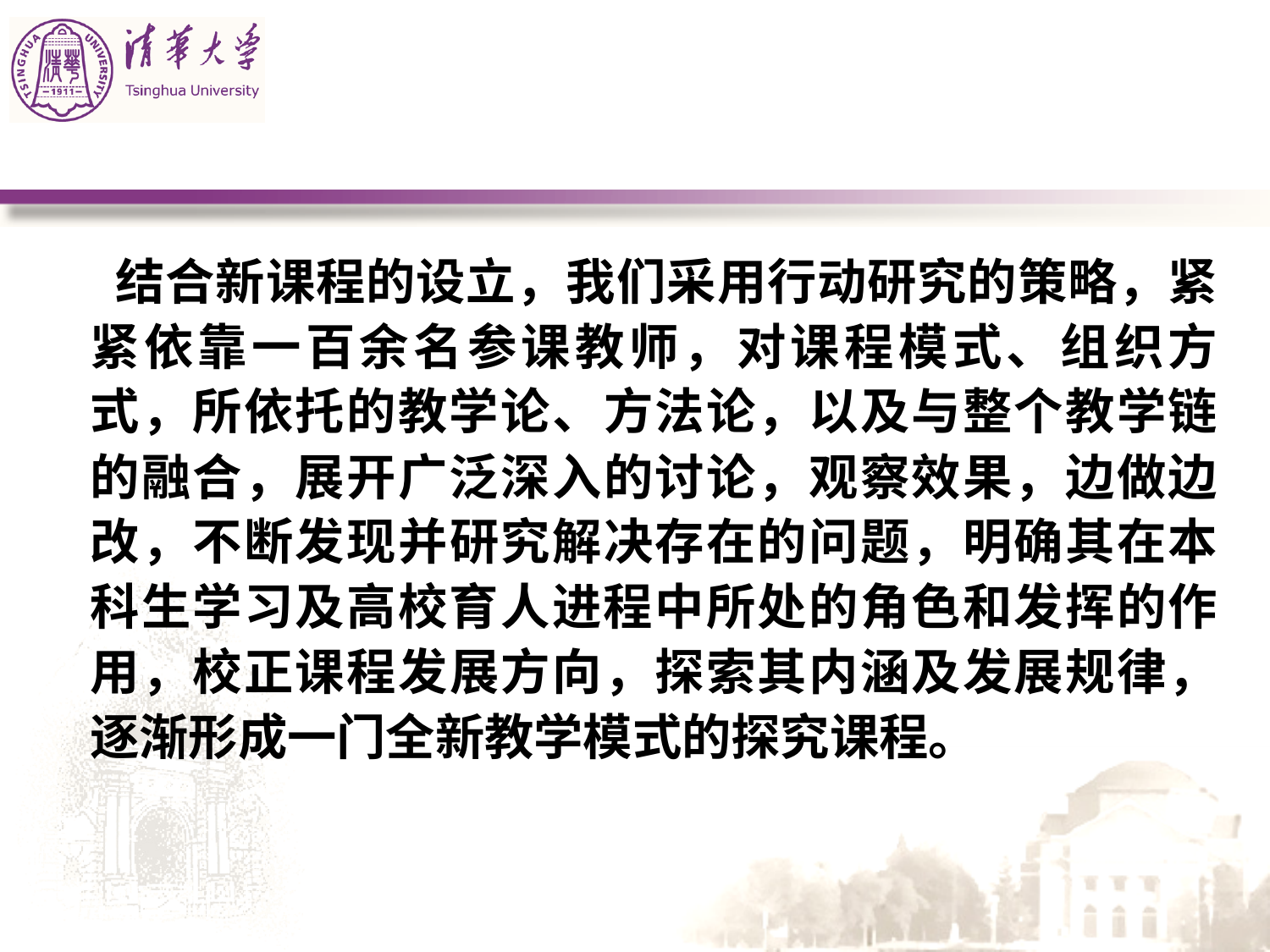

#
     结合新课程的设立，我们采用行动研究的策略，紧紧依靠一百余名参课教师，对课程模式、组织方式，所依托的教学论、方法论，以及与整个教学链的融合，展开广泛深入的讨论，观察效果，边做边改，不断发现并研究解决存在的问题，明确其在本科生学习及高校育人进程中所处的角色和发挥的作用，校正课程发展方向，探索其内涵及发展规律，逐渐形成一门全新教学模式的探究课程。